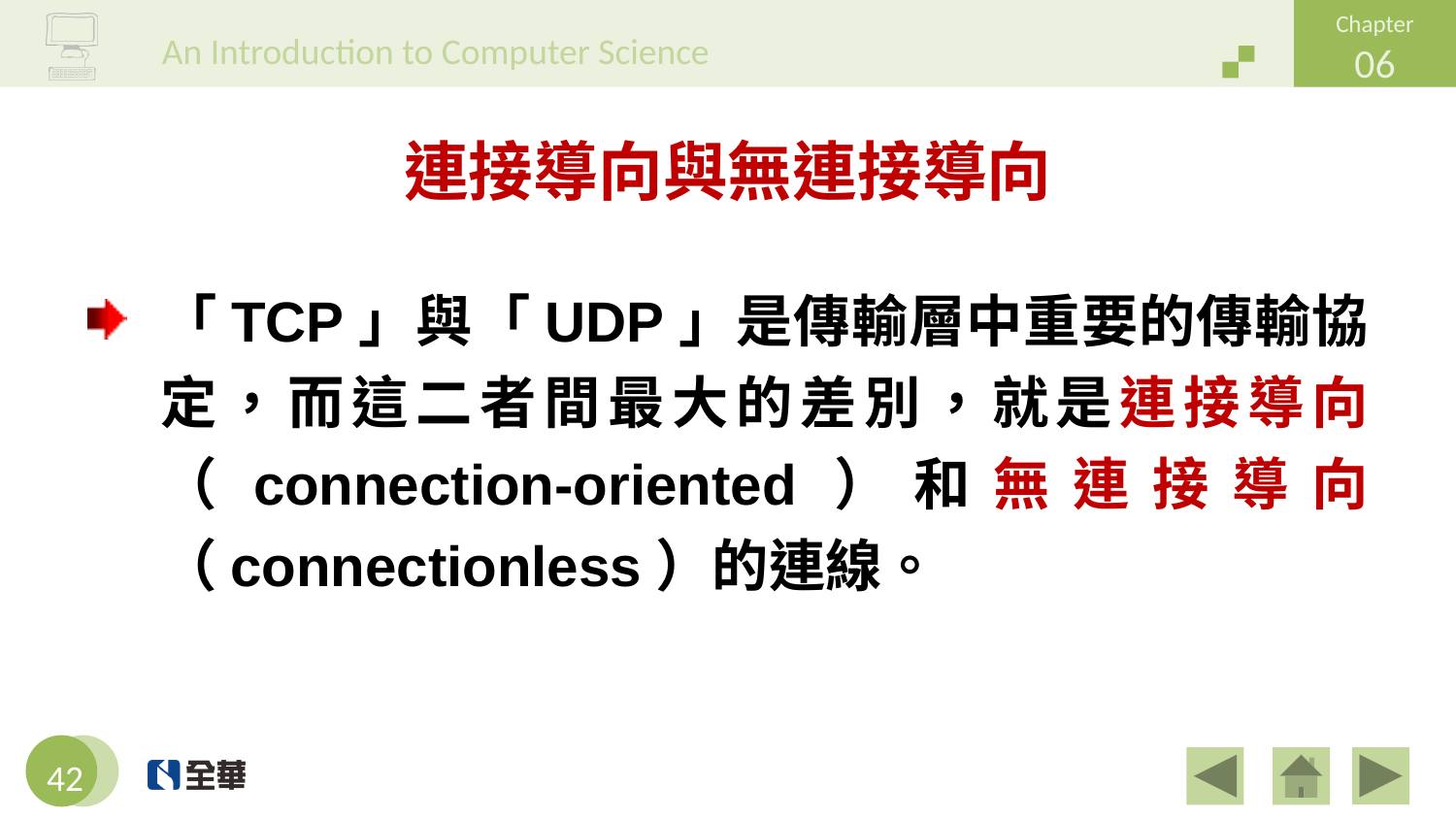

# 連接導向與無連接導向
「TCP」與「UDP」是傳輸層中重要的傳輸協定，而這二者間最大的差別，就是連接導向（connection-oriented）和無連接導向（connectionless）的連線。